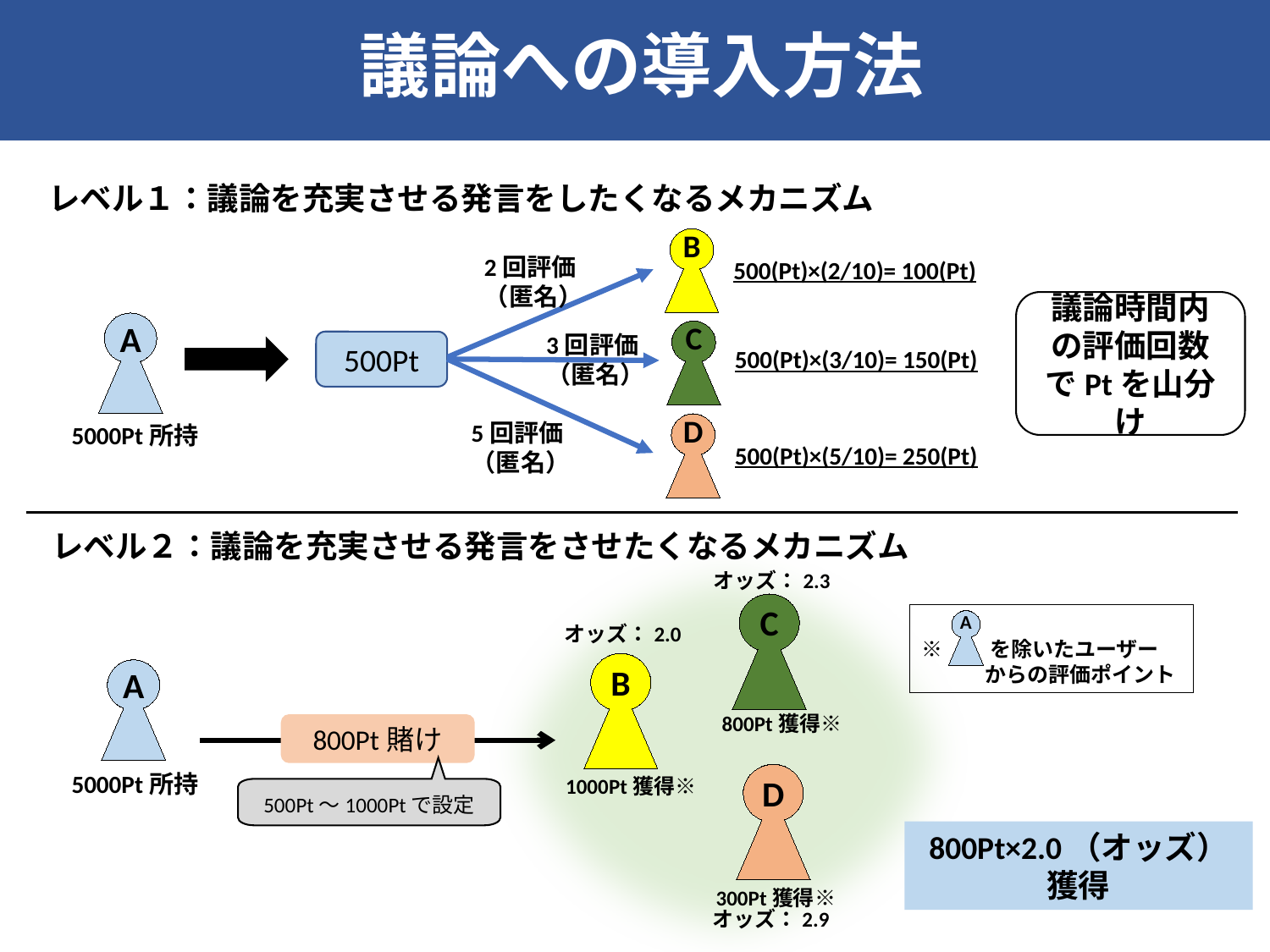

議論への導入方法
レベル１：議論を充実させる発言をしたくなるメカニズム
B

2回評価
（匿名）
500(Pt)×(2/10)= 100(Pt)
C

3回評価
（匿名）
500Pt
500(Pt)×(3/10)= 150(Pt)

5回評価
（匿名）
5000Pt所持
D

500(Pt)×(5/10)= 250(Pt)
A

議論時間内の評価回数でPtを山分け
レベル２：議論を充実させる発言をさせたくなるメカニズム

オッズ：2.3
C

※　　を除いたユーザー
　　　からの評価ポイント
A

オッズ：2.0
B

A

800Pt獲得※
1000Pt獲得※
300Pt獲得※
800Pt賭け

500Pt～1000Ptで設定
5000Pt所持
D

800Pt×2.0（オッズ）
獲得
オッズ：2.9